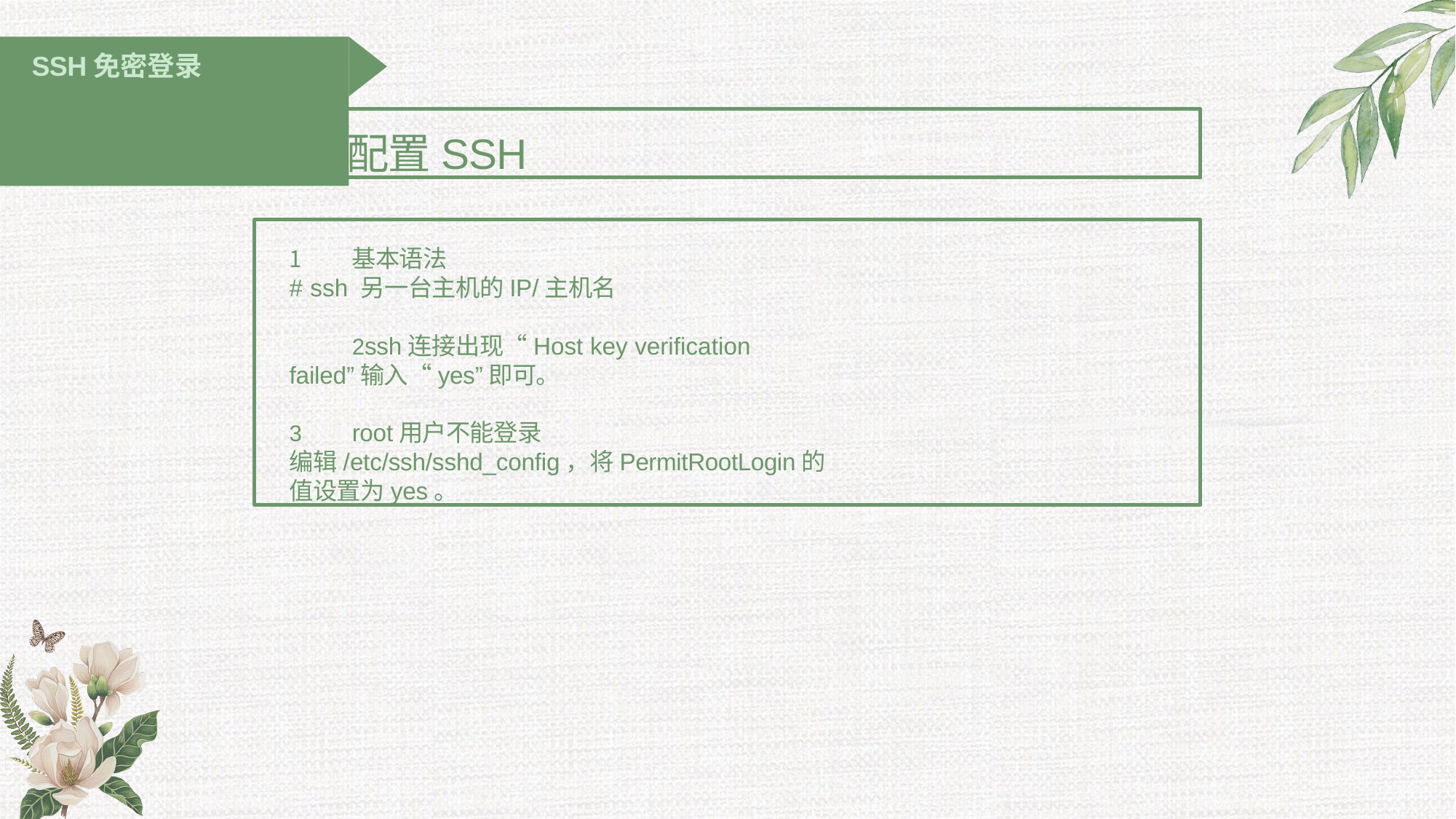

# SSH免密登录
1. 配置SSH
基本语法
# ssh 另一台主机的IP/主机名
ssh连接出现“Host key verification failed”输入“yes”即可。
root用户不能登录
编辑/etc/ssh/sshd_config，将PermitRootLogin的值设置为yes。